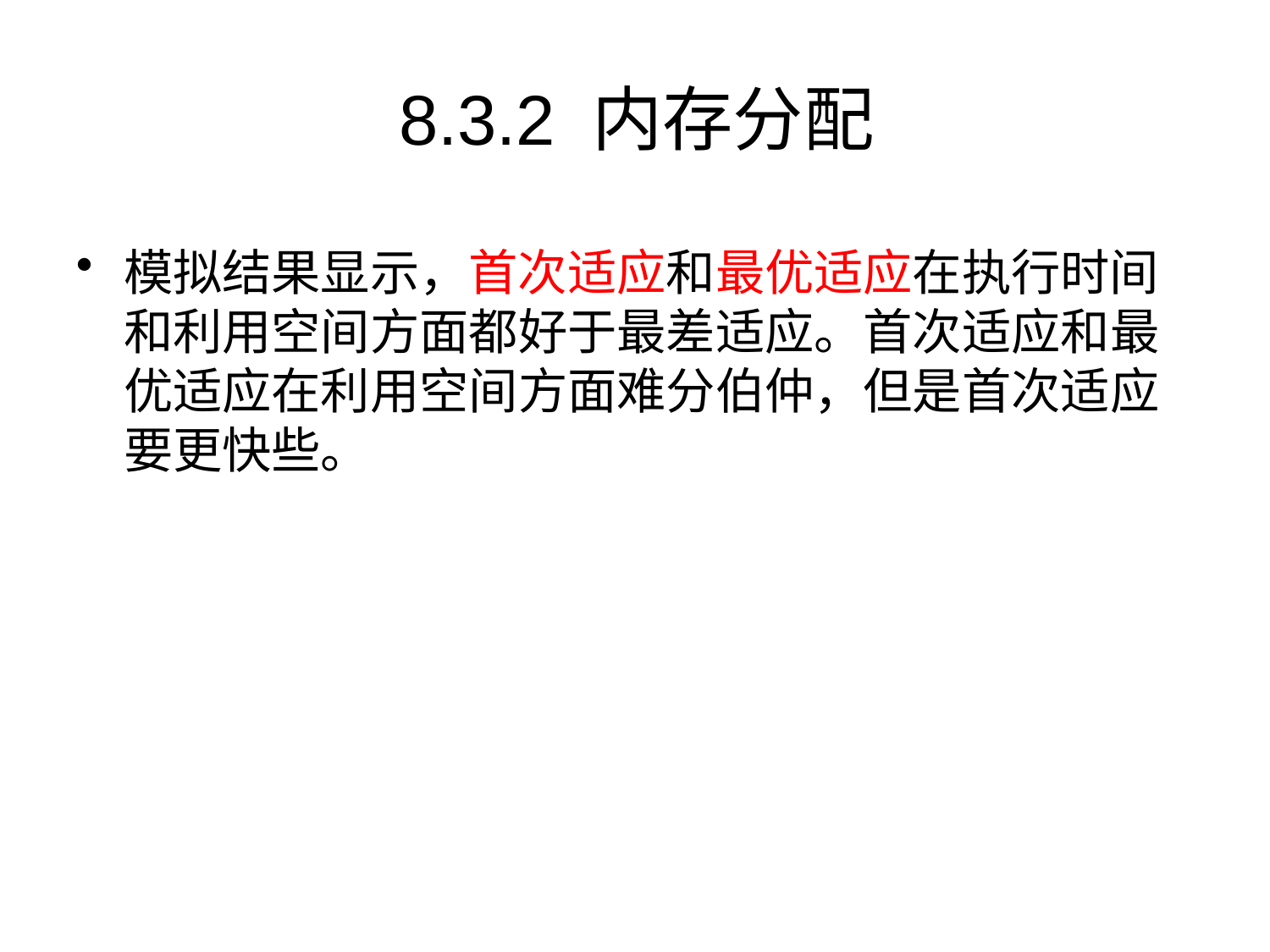

# 8.3.2 内存分配

模拟结果显示，首次适应和最优适应在执行时间和利用空间方面都好于最差适应。首次适应和最优适应在利用空间方面难分伯仲，但是首次适应要更快些。